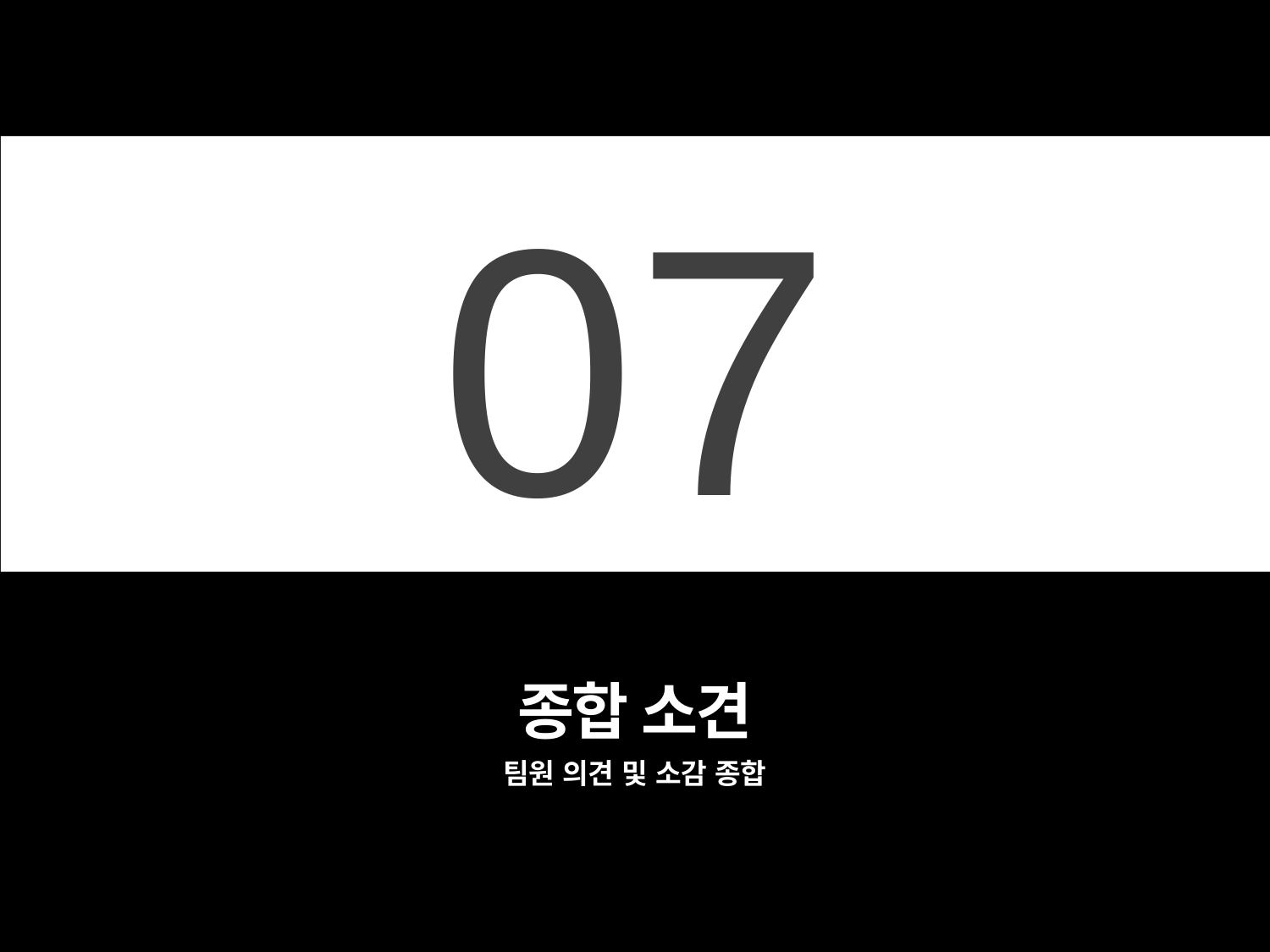

07
종합 소견
팀원 의견 및 소감 종합